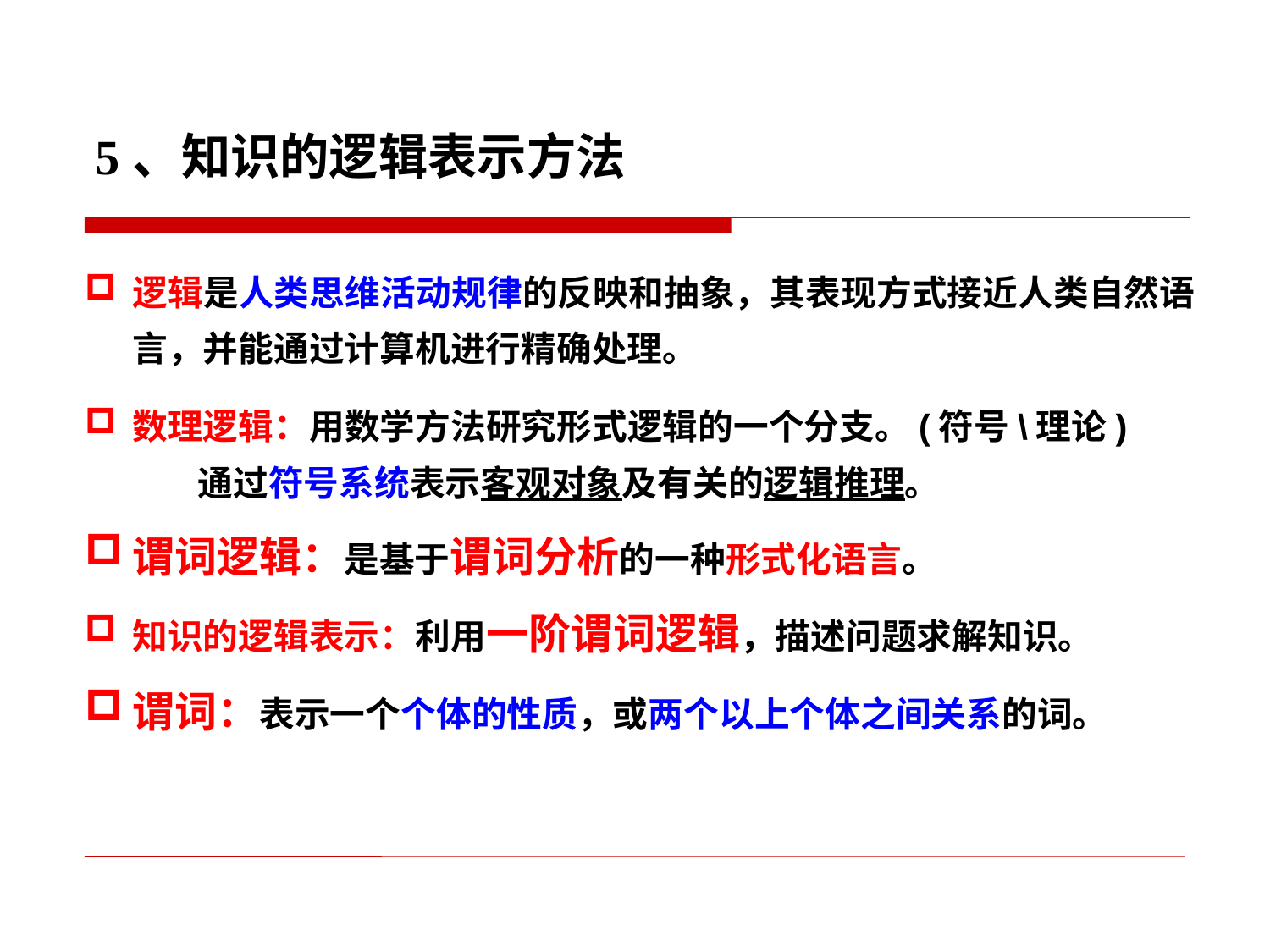

5、知识的逻辑表示方法
逻辑是人类思维活动规律的反映和抽象，其表现方式接近人类自然语言，并能通过计算机进行精确处理。
数理逻辑：用数学方法研究形式逻辑的一个分支。(符号\理论)
             通过符号系统表示客观对象及有关的逻辑推理。
谓词逻辑：是基于谓词分析的一种形式化语言。
知识的逻辑表示：利用一阶谓词逻辑，描述问题求解知识。
谓词：表示一个个体的性质，或两个以上个体之间关系的词。